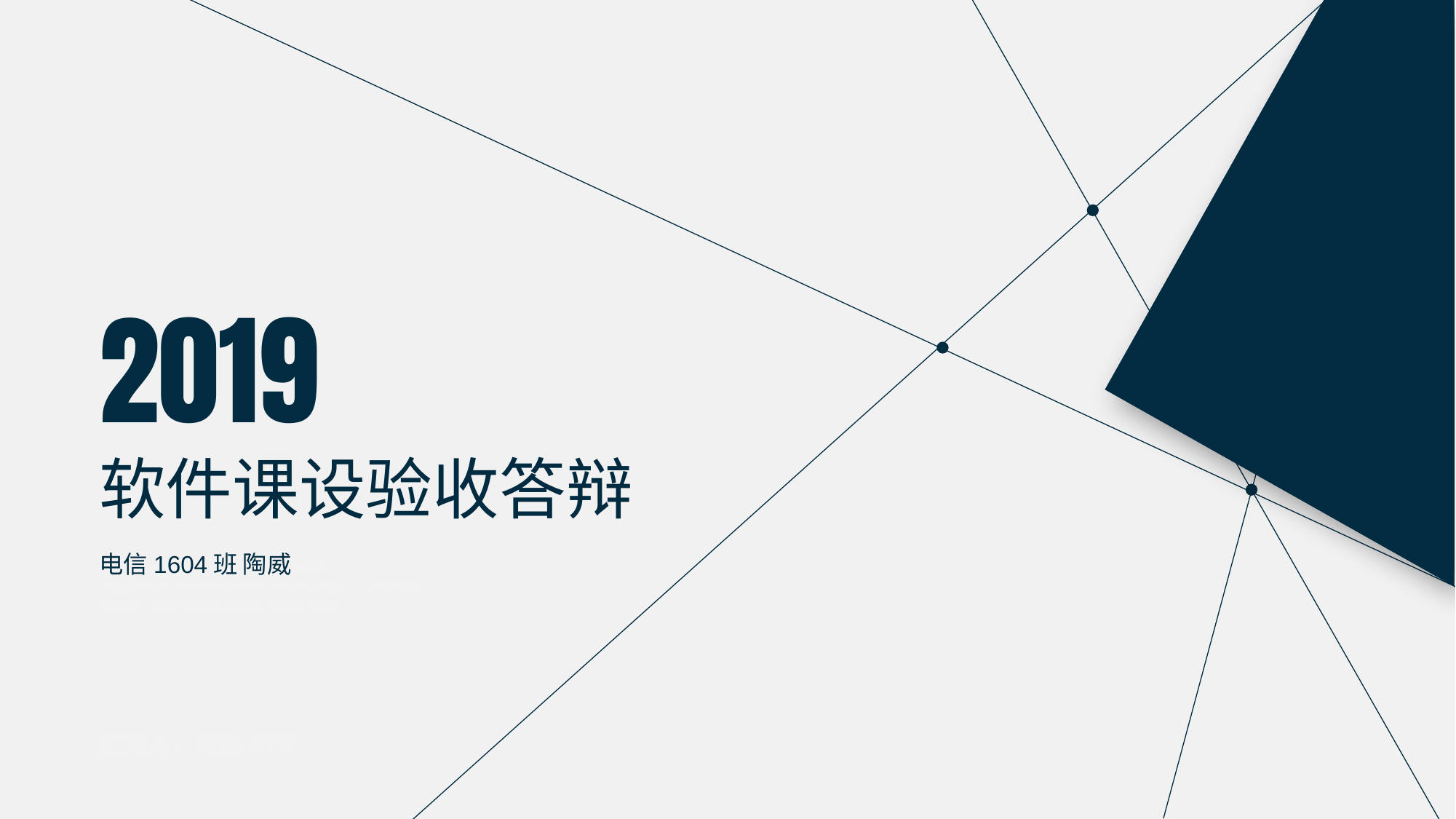

2019
软件课设验收答辩

电信1604班 陶威
Fresh business general template
Applicable to enterprise introduction, summary report, sales marketing, chart data
汇报人：优品PPT